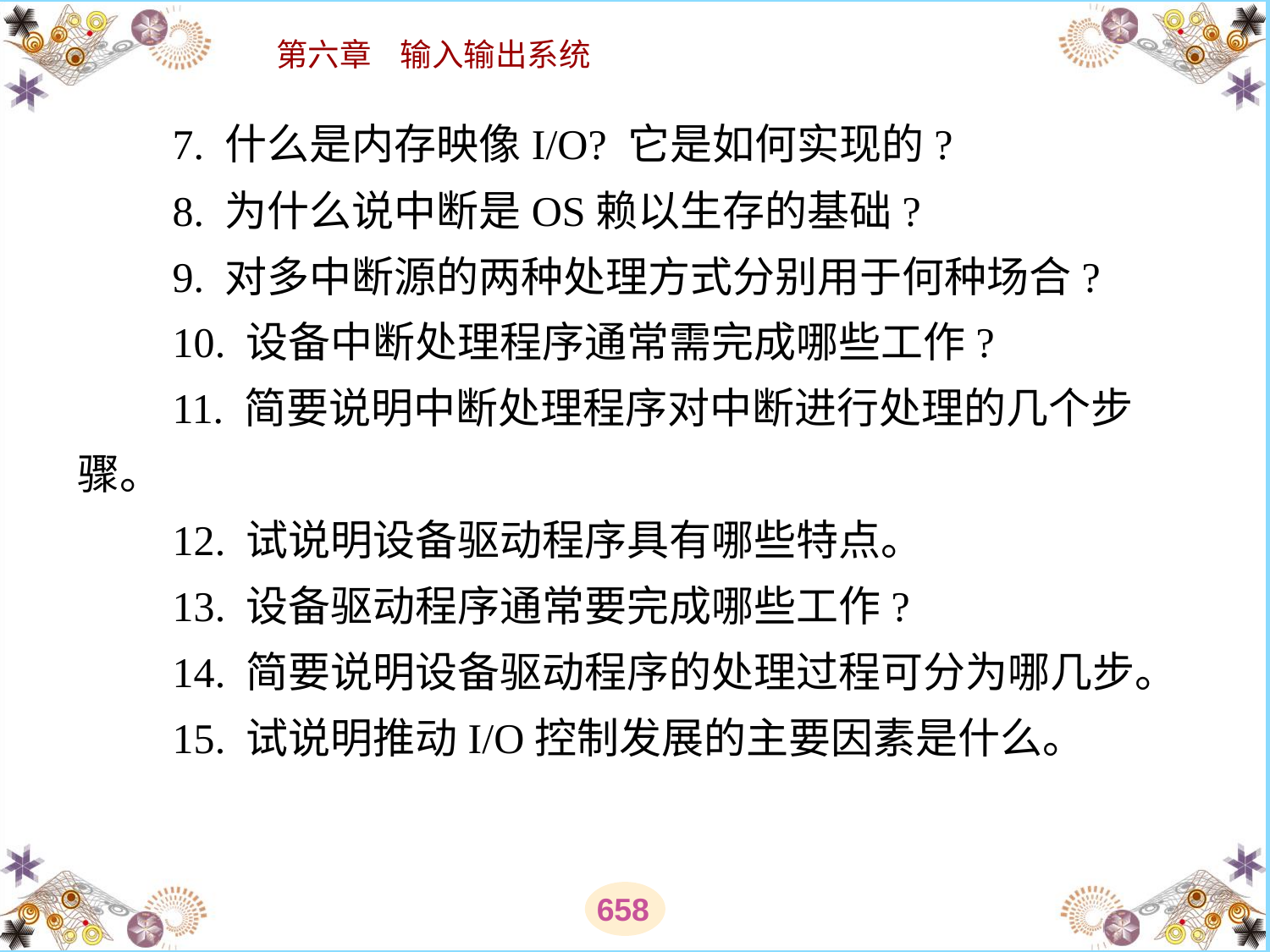

# 7. 什么是内存映像I/O? 它是如何实现的? 　　8. 为什么说中断是OS赖以生存的基础? 　　9. 对多中断源的两种处理方式分别用于何种场合? 　　10. 设备中断处理程序通常需完成哪些工作? 　　11. 简要说明中断处理程序对中断进行处理的几个步骤。 　　12. 试说明设备驱动程序具有哪些特点。 　　13. 设备驱动程序通常要完成哪些工作? 　　14. 简要说明设备驱动程序的处理过程可分为哪几步。 　　15. 试说明推动I/O控制发展的主要因素是什么。